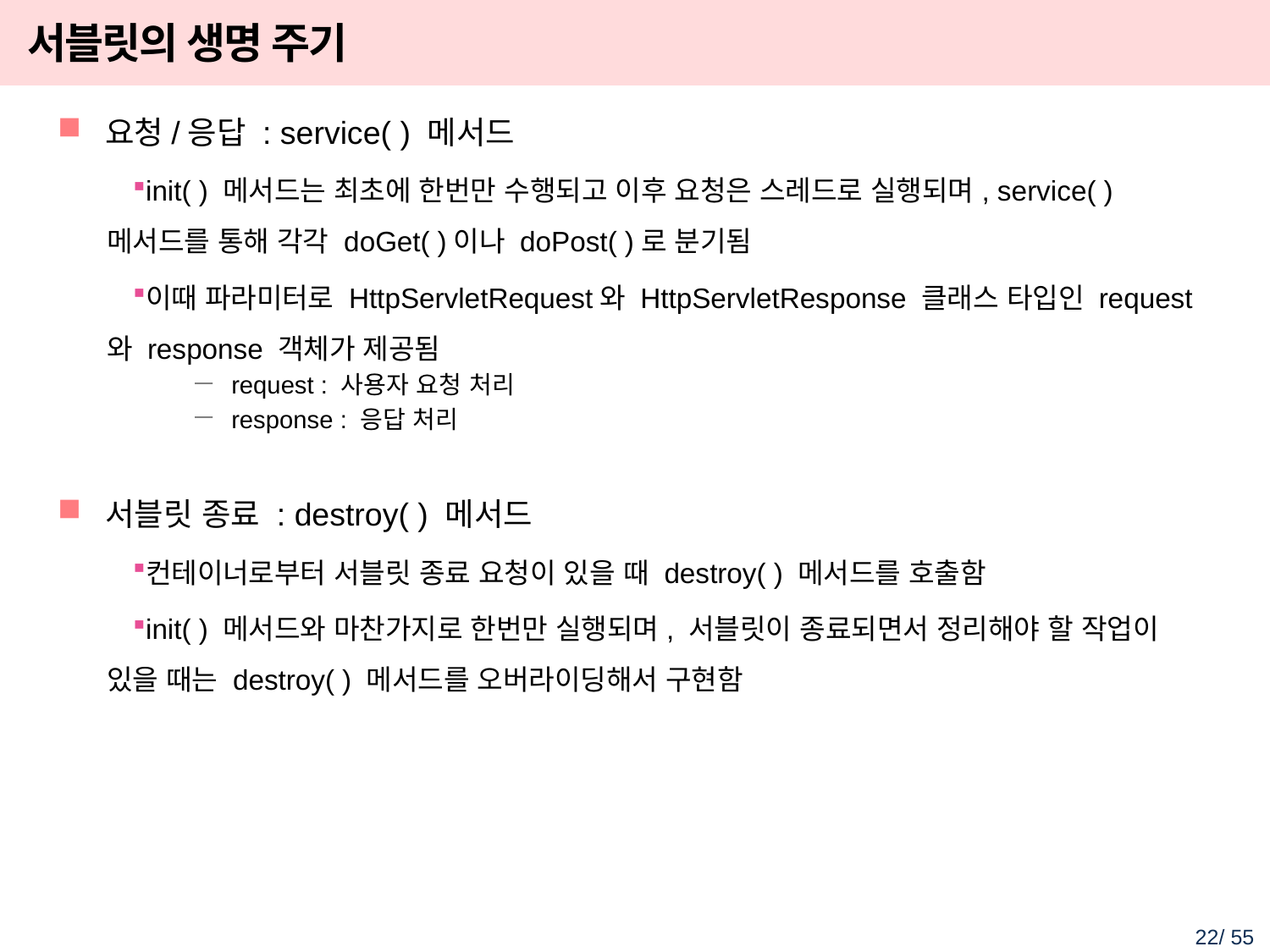

# 서블릿의 생명 주기
요청/응답 : service( ) 메서드
init( ) 메서드는 최초에 한번만 수행되고 이후 요청은 스레드로 실행되며, service( ) 메서드를 통해 각각 doGet( )이나 doPost( )로 분기됨
이때 파라미터로 HttpServletRequest와 HttpServletResponse 클래스 타입인 request와 response 객체가 제공됨
request : 사용자 요청 처리
response : 응답 처리

서블릿 종료 : destroy( ) 메서드
컨테이너로부터 서블릿 종료 요청이 있을 때 destroy( ) 메서드를 호출함
init( ) 메서드와 마찬가지로 한번만 실행되며, 서블릿이 종료되면서 정리해야 할 작업이 있을 때는 destroy( ) 메서드를 오버라이딩해서 구현함